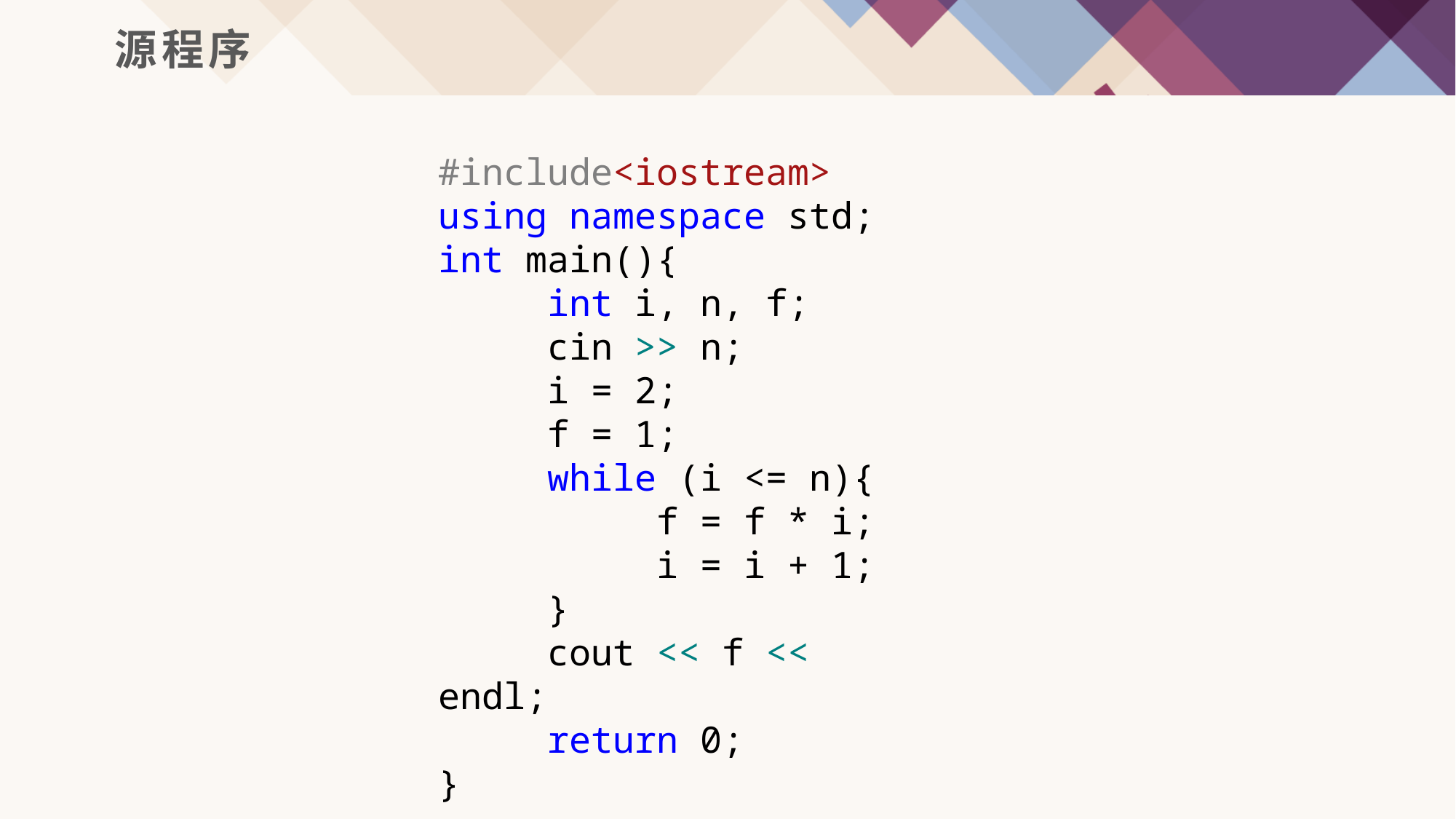

源程序
#include<iostream>
using namespace std;
int main(){
	int i, n, f;
	cin >> n;
	i = 2;
	f = 1;
	while (i <= n){
		f = f * i;
		i = i + 1;
	}
	cout << f << endl;
	return 0;
}